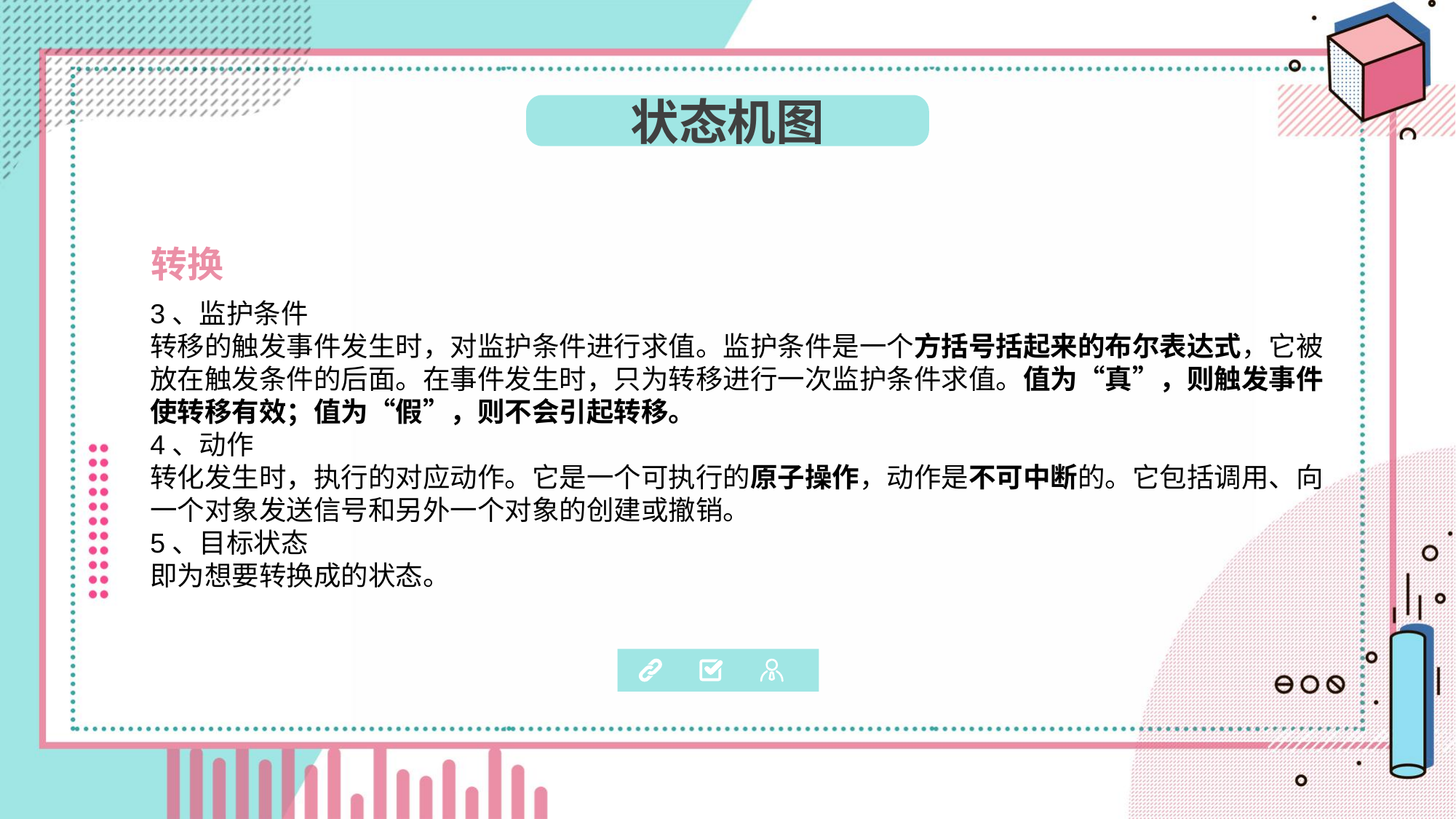

状态机图
转换
3、监护条件
转移的触发事件发生时，对监护条件进行求值。监护条件是一个方括号括起来的布尔表达式，它被放在触发条件的后面。在事件发生时，只为转移进行一次监护条件求值。值为“真”，则触发事件使转移有效；值为“假”，则不会引起转移。
4、动作
转化发生时，执行的对应动作。它是一个可执行的原子操作，动作是不可中断的。它包括调用、向一个对象发送信号和另外一个对象的创建或撤销。
5、目标状态
即为想要转换成的状态。